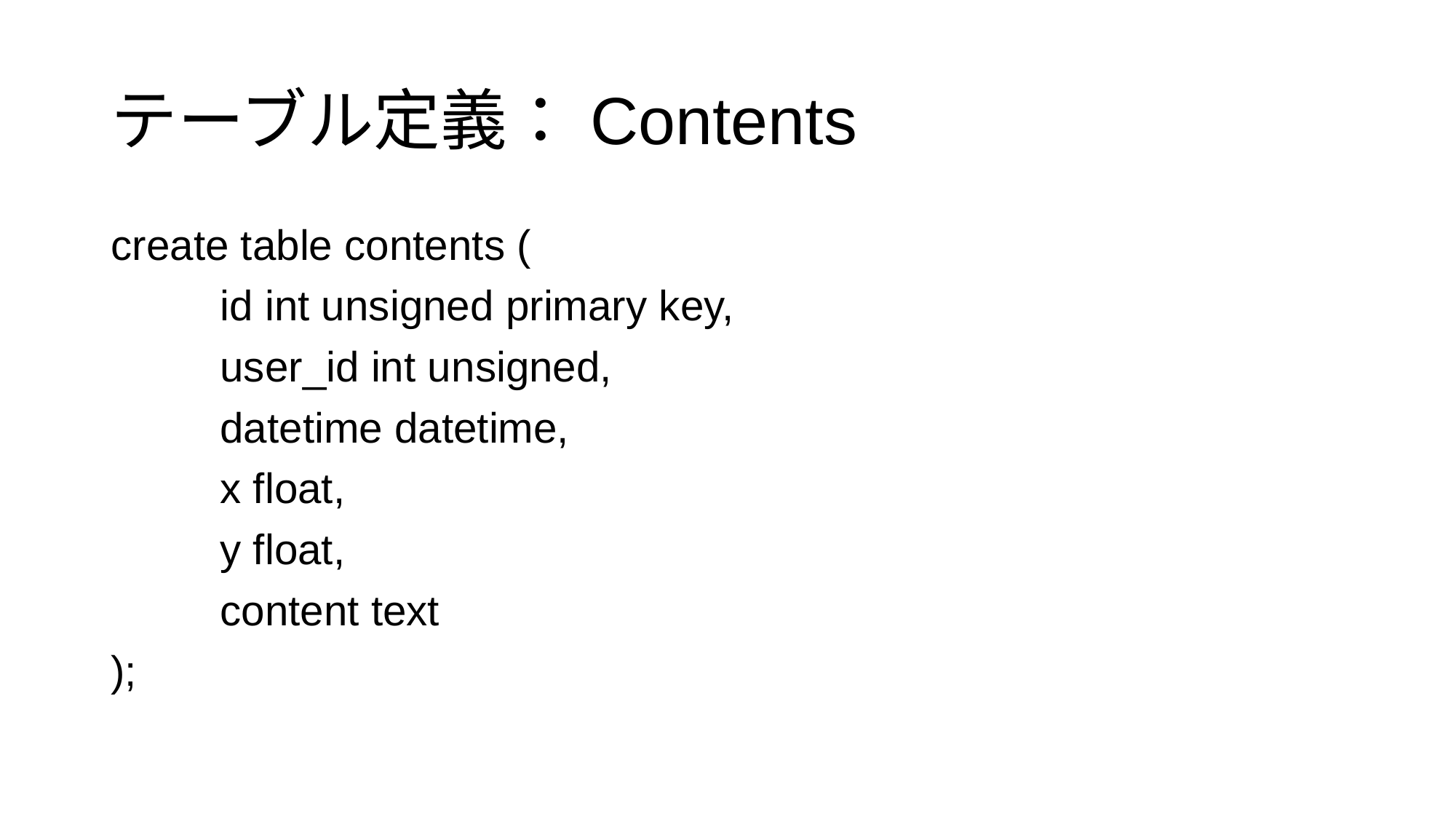

# テーブル定義：Contents
create table contents (
	id int unsigned primary key,
	user_id int unsigned,
	datetime datetime,
	x float,
	y float,
	content text
);